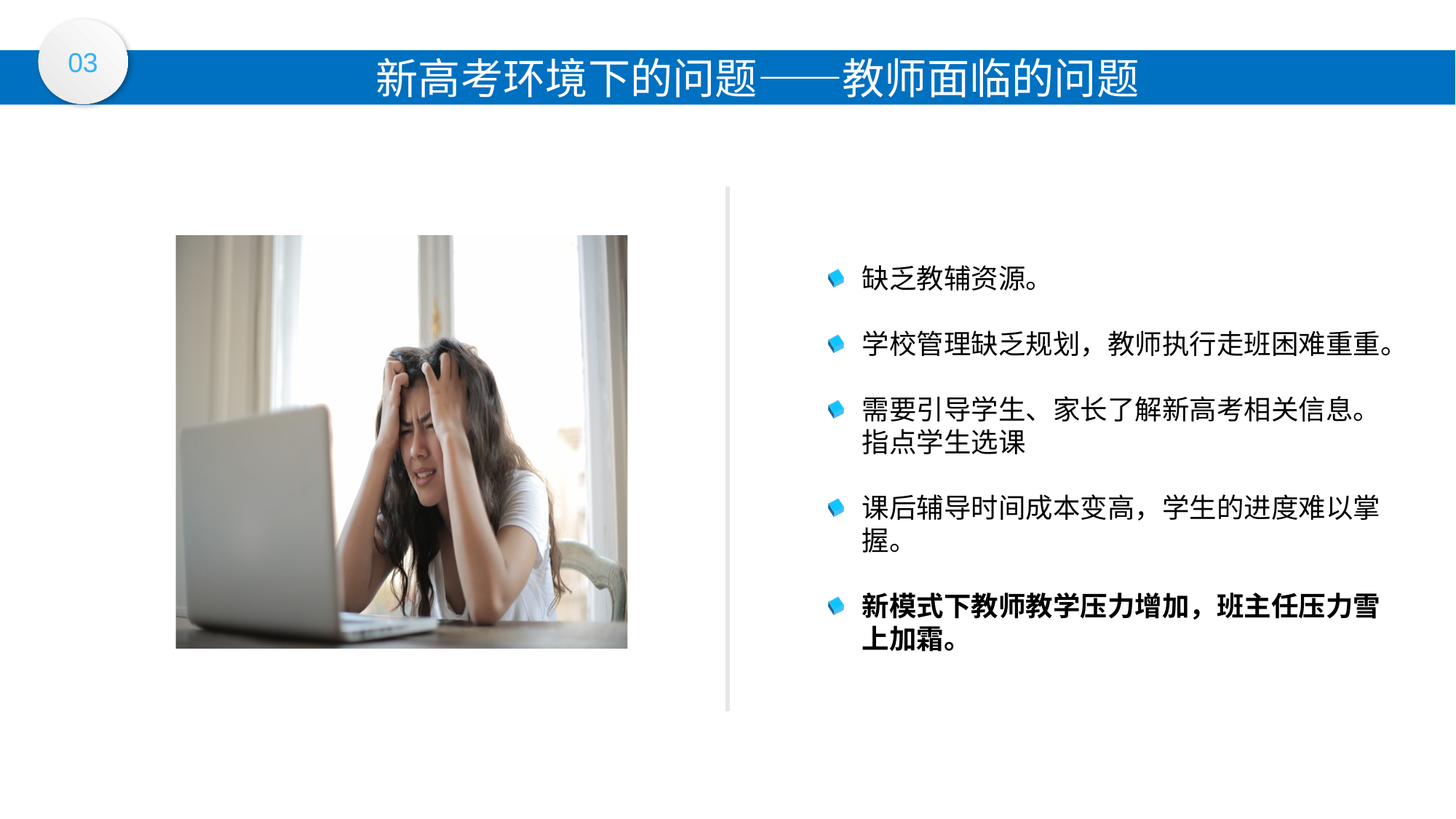

03
新高考环境下的问题——教师面临的问题

缺乏教辅资源。

学校管理缺乏规划，教师执行走班困难重重。

需要引导学生、家长了解新高考相关信息。指点学生选课

课后辅导时间成本变高，学生的进度难以掌握。

新模式下教师教学压力增加，班主任压力雪上加霜。